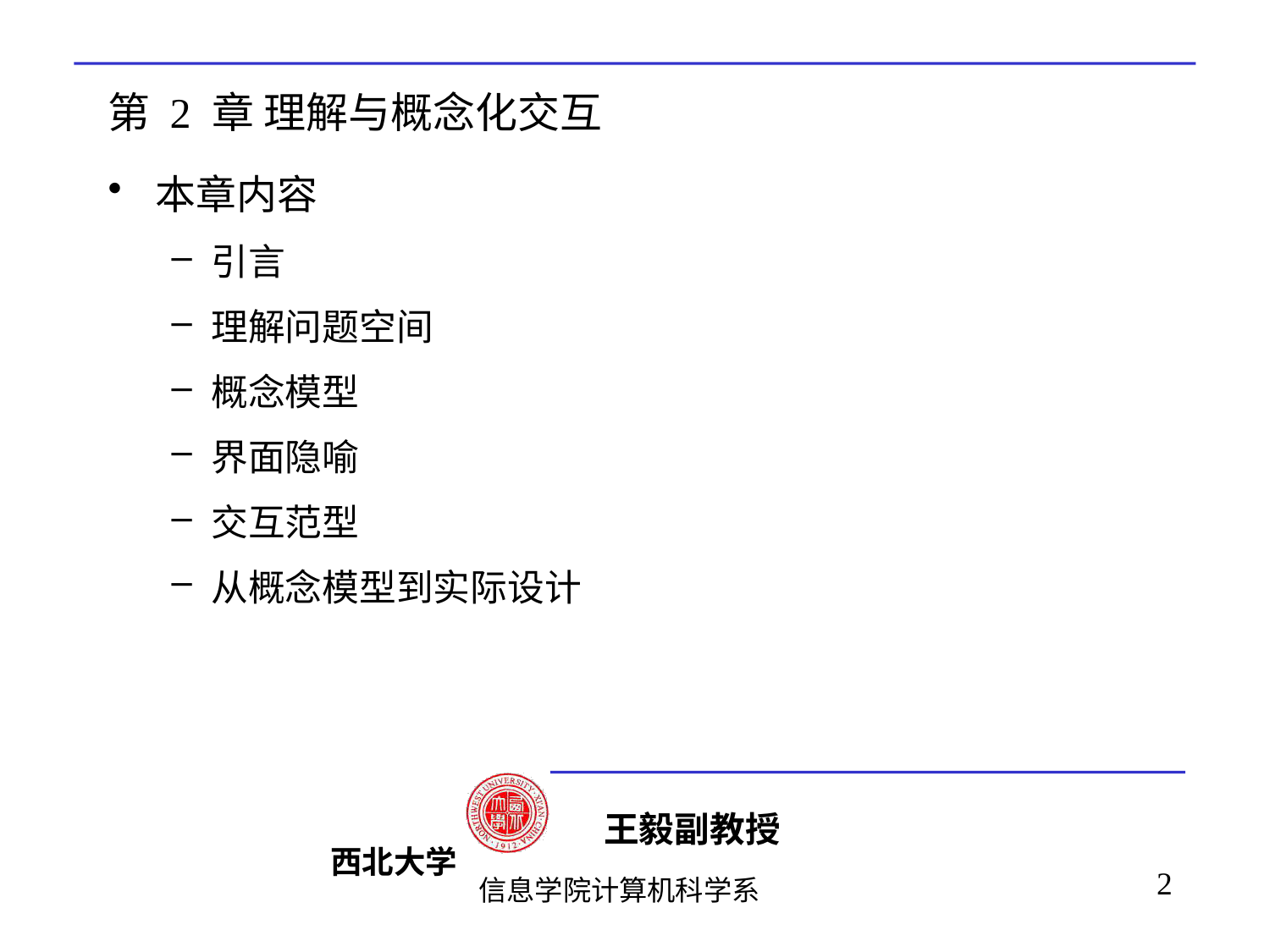

# 第 2 章 理解与概念化交互
本章内容
引言
理解问题空间
概念模型
界面隐喻
交互范型
从概念模型到实际设计
2